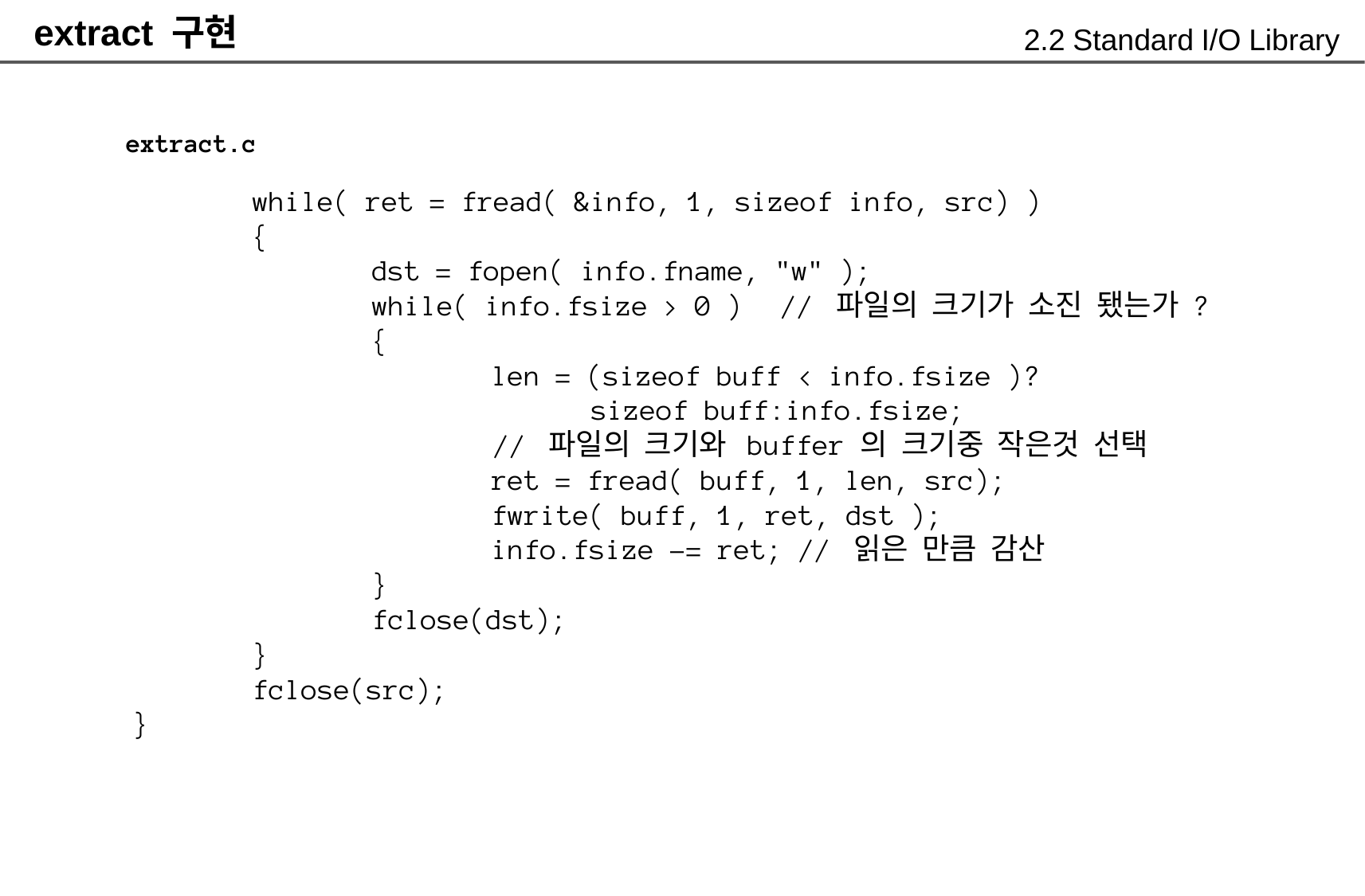

extract 구현
2.2 Standard I/O Library

extract.c

		while(  ret  =  fread(  &info,  1,  sizeof  info,  src)  )
		{
			dst  =  fopen(  info.fname,  "w"  );
			while(  info.fsize  >  0  )     //  파일의  크기가  소진  됐는가 ?
			{
				len  =  (sizeof  buff  <  info.fsize  )?
						sizeof  buff:info.fsize;
					//  파일의  크기와  buffer 의  크기중  작은것  선택
				ret  =  fread(  buff,  1,  len,  src);
				fwrite(  buff,  1,  ret,  dst  );
				info.fsize  -=  ret;  //  읽은  만큼  감산
			}
			fclose(dst);
		}
		fclose(src);
	}